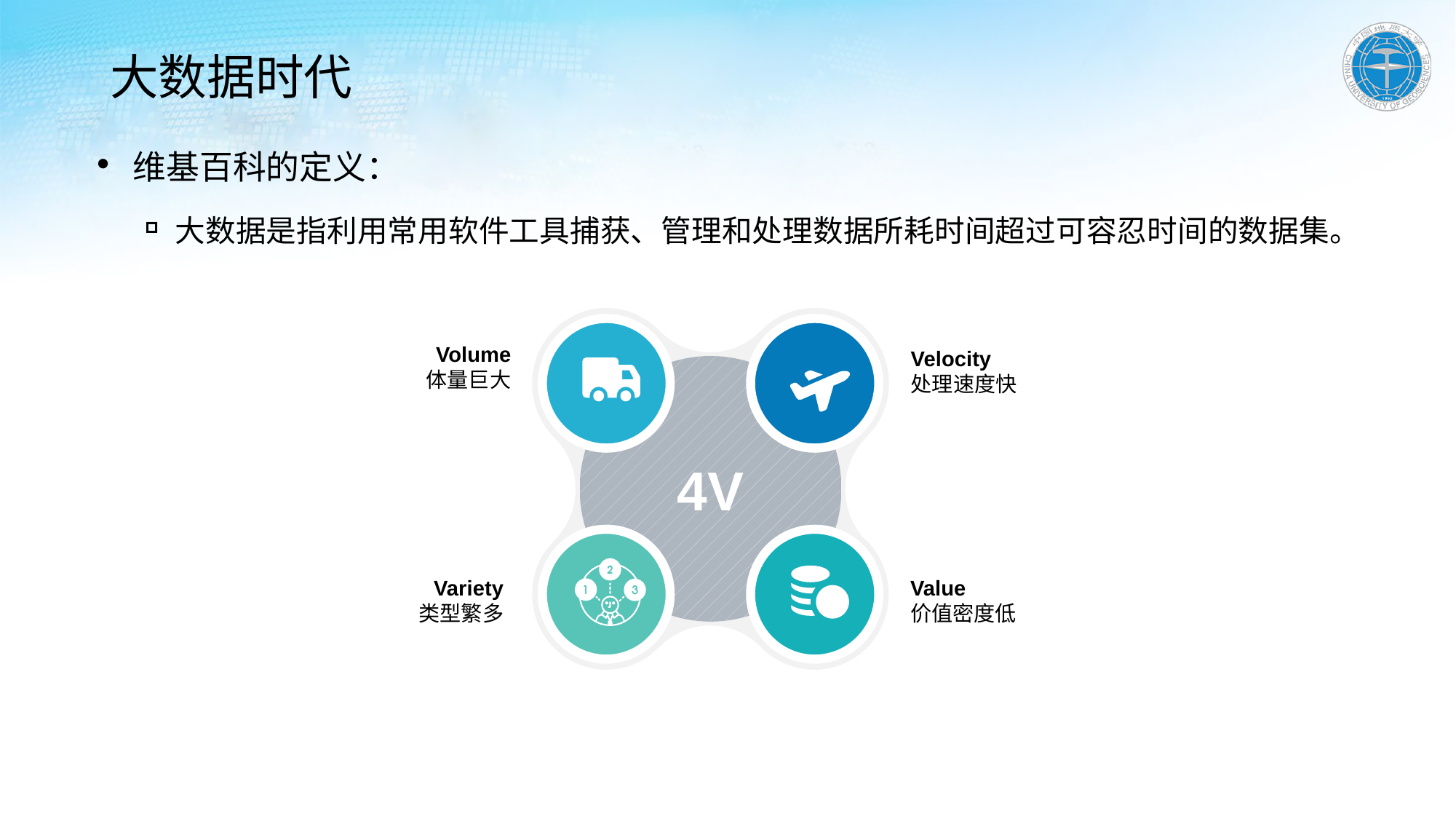

# 大数据时代
维基百科的定义：
大数据是指利用常用软件工具捕获、管理和处理数据所耗时间超过可容忍时间的数据集。

4V

Velocity
处理速度快
Volume
体量巨大
Variety
类型繁多
Value
价值密度低